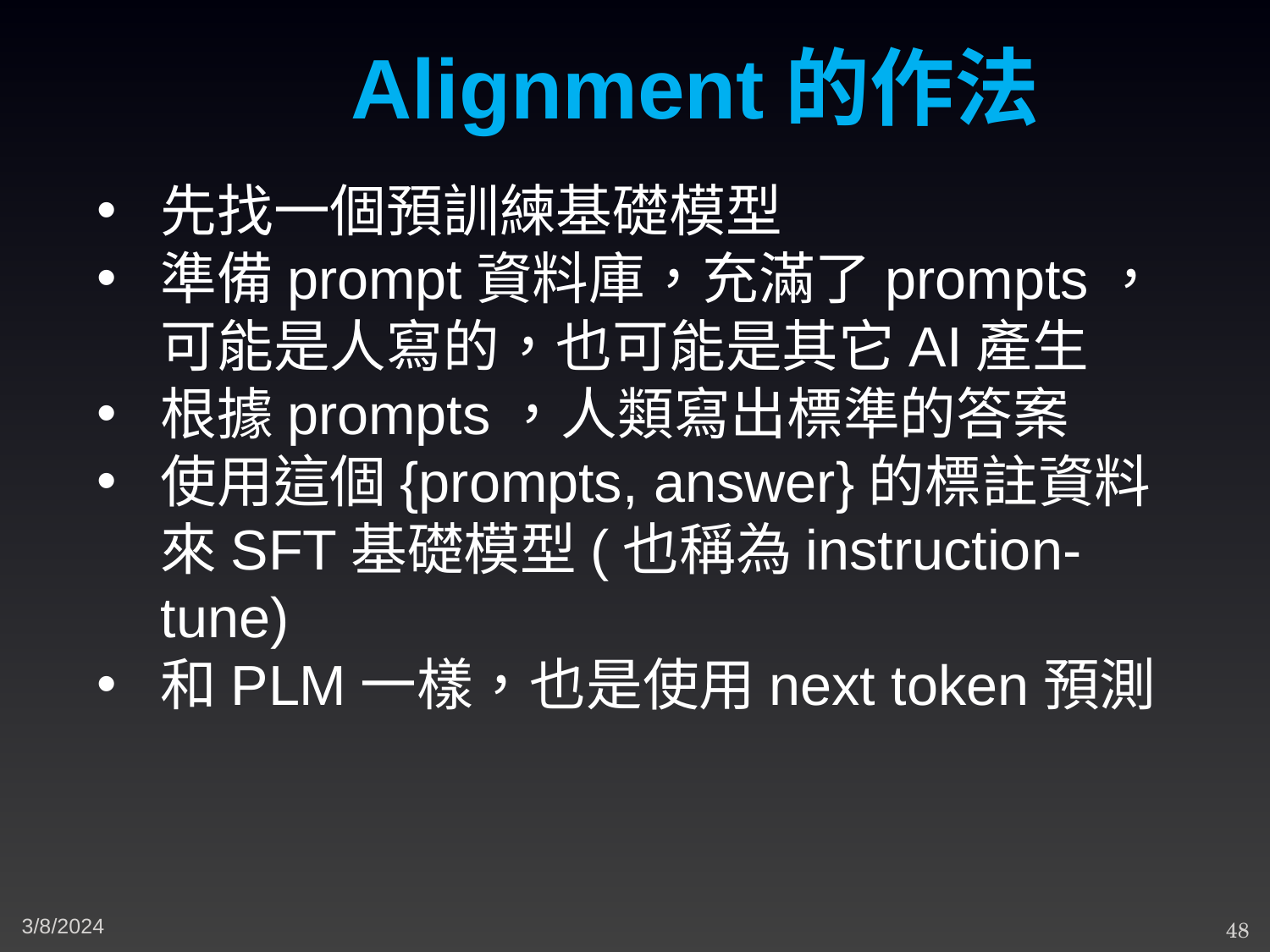

Alignment的作法
先找一個預訓練基礎模型
準備prompt資料庫，充滿了prompts，可能是人寫的，也可能是其它AI產生
根據prompts，人類寫出標準的答案
使用這個{prompts, answer}的標註資料來SFT基礎模型(也稱為instruction-tune)
和PLM一樣，也是使用next token預測

3/8/2024
48